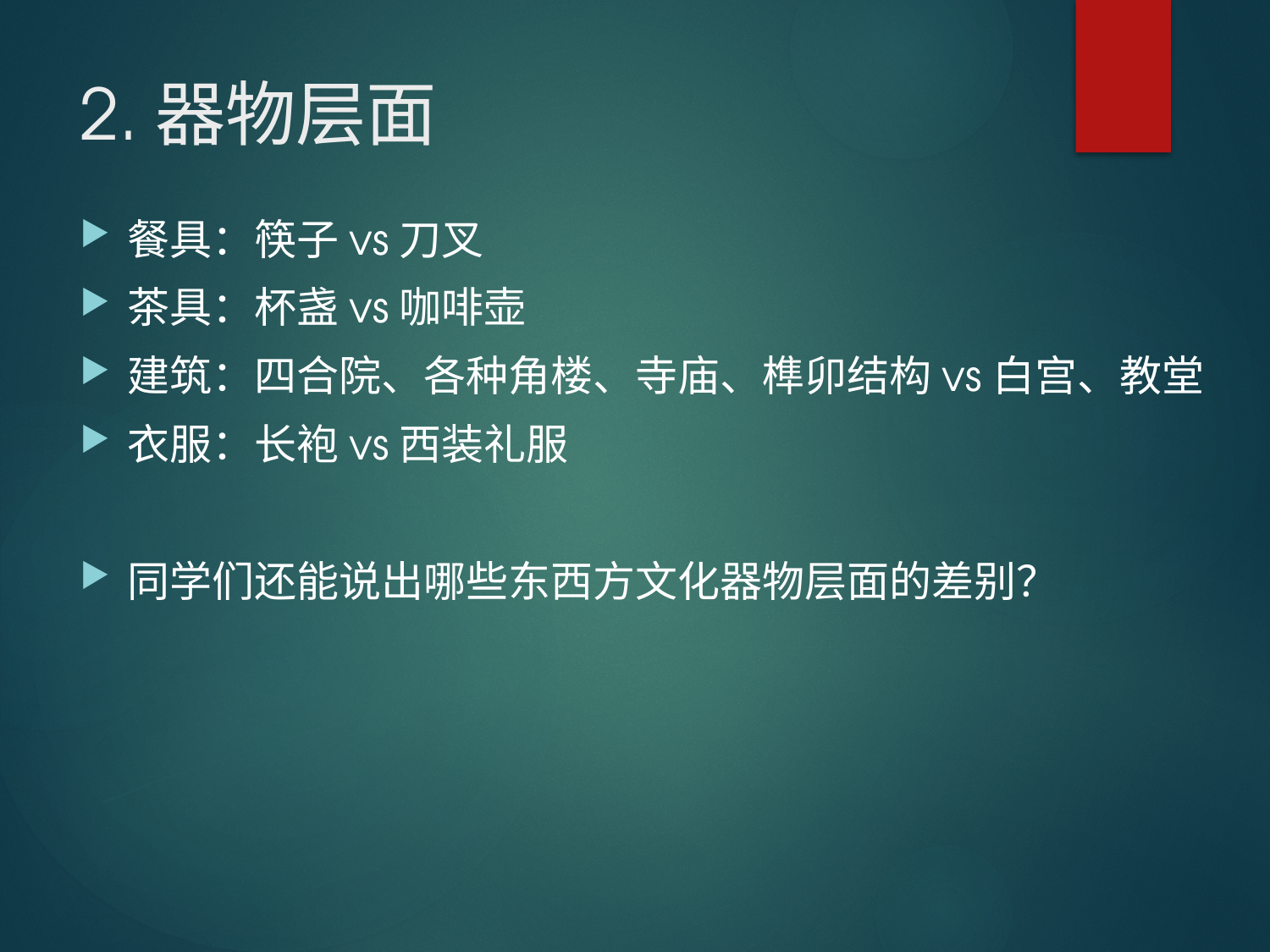

# 2.器物层面
餐具：筷子vs刀叉
茶具：杯盏vs咖啡壶
建筑：四合院、各种角楼、寺庙、榫卯结构vs白宫、教堂
衣服：长袍vs西装礼服

同学们还能说出哪些东西方文化器物层面的差别？